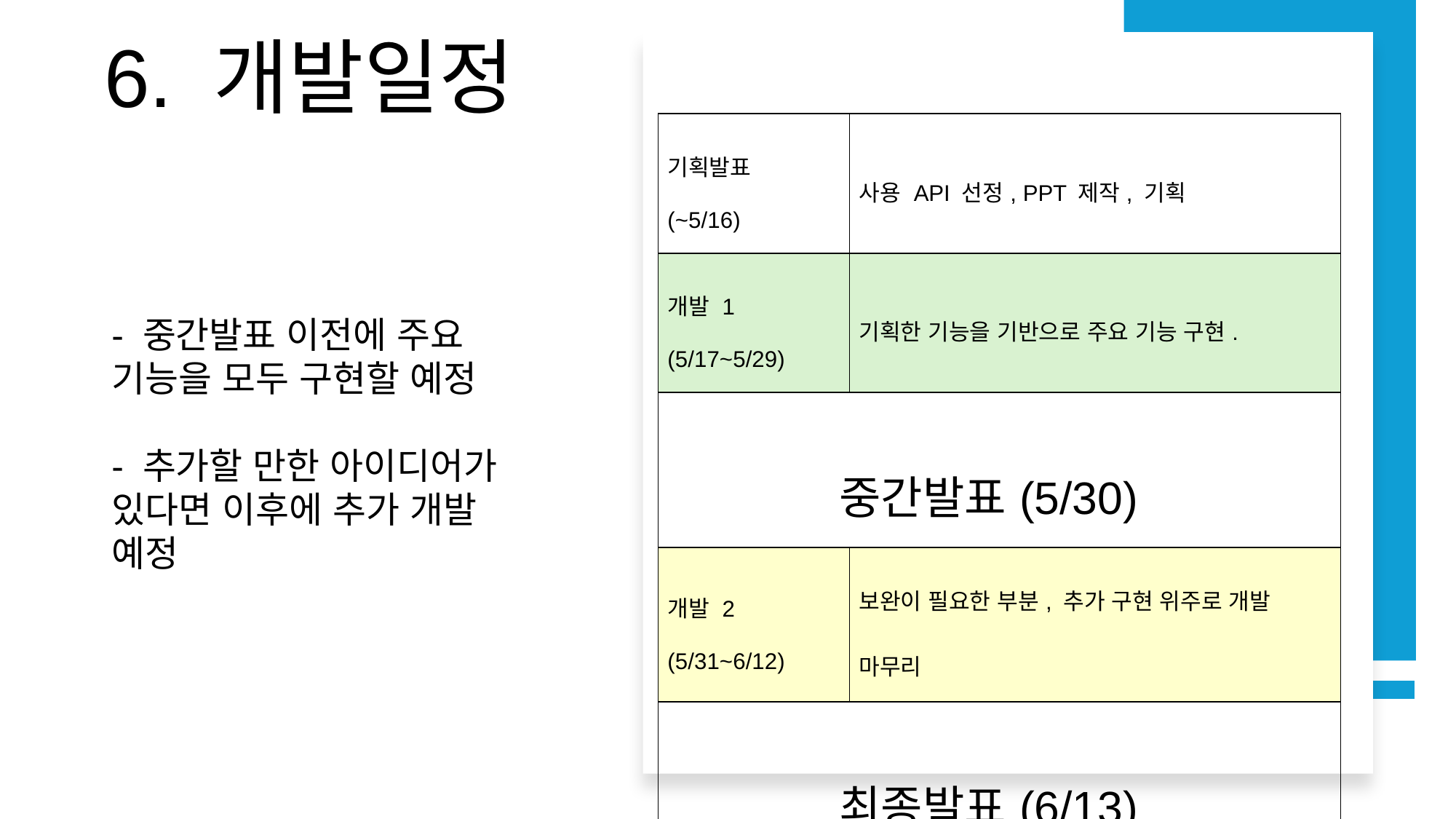

# 6. 개발일정

| 기획발표(~5/16) | 사용 API 선정, PPT 제작, 기획 |
| --- | --- |
| 개발 1 (5/17~5/29) | 기획한 기능을 기반으로 주요 기능 구현. |
| 중간발표(5/30) |  |
| 개발 2 (5/31~6/12) | 보완이 필요한 부분, 추가 구현 위주로 개발 마무리 |
| 최종발표(6/13) |  |
- 중간발표 이전에 주요 기능을 모두 구현할 예정

- 추가할 만한 아이디어가 있다면 이후에 추가 개발 예정